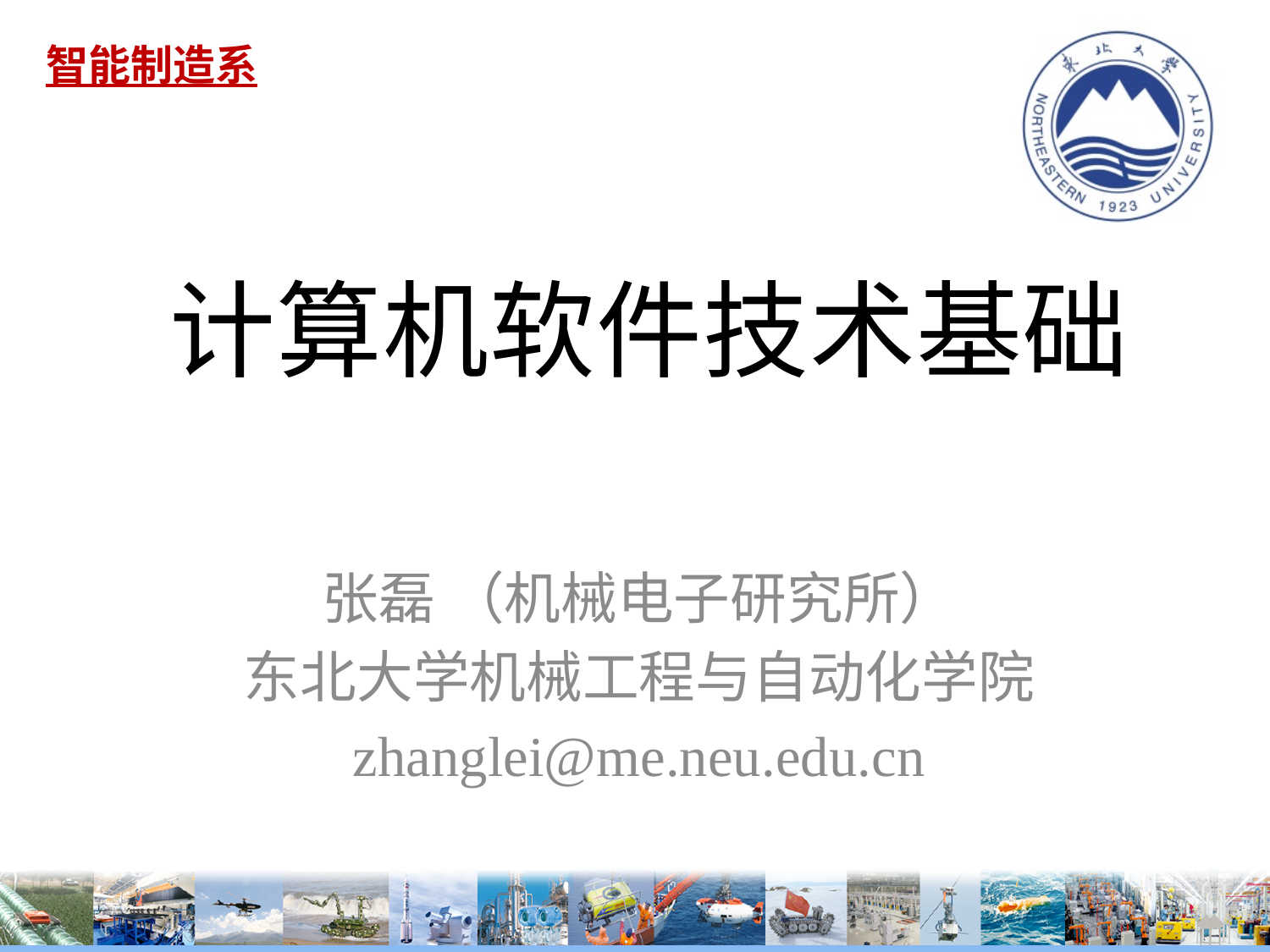

智能制造系
# 计算机软件技术基础
张磊 （机械电子研究所）
东北大学机械工程与自动化学院
zhanglei@me.neu.edu.cn